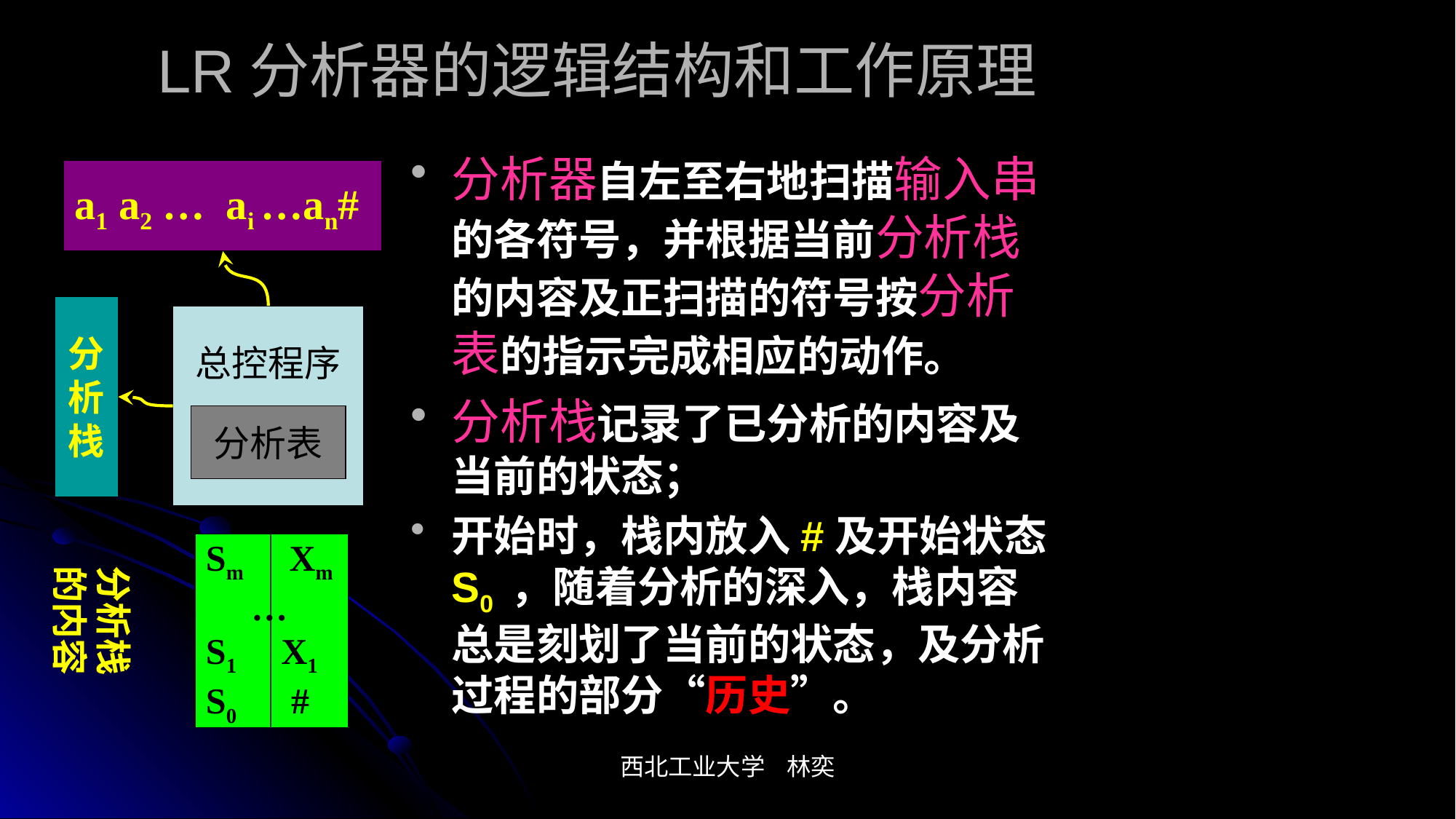

# LR分析器的逻辑结构和工作原理
分析器自左至右地扫描输入串的各符号，并根据当前分析栈的内容及正扫描的符号按分析表的指示完成相应的动作。
分析栈记录了已分析的内容及当前的状态；
开始时，栈内放入#及开始状态 S0 ，随着分析的深入，栈内容总是刻划了当前的状态，及分析过程的部分“历史”。

a1 a2 …  ai …an#
分
析
栈
总控程序

分析表

Sm     Xm
     …
S1       X1
S0      #
分析栈的内容
西北工业大学    林奕
7